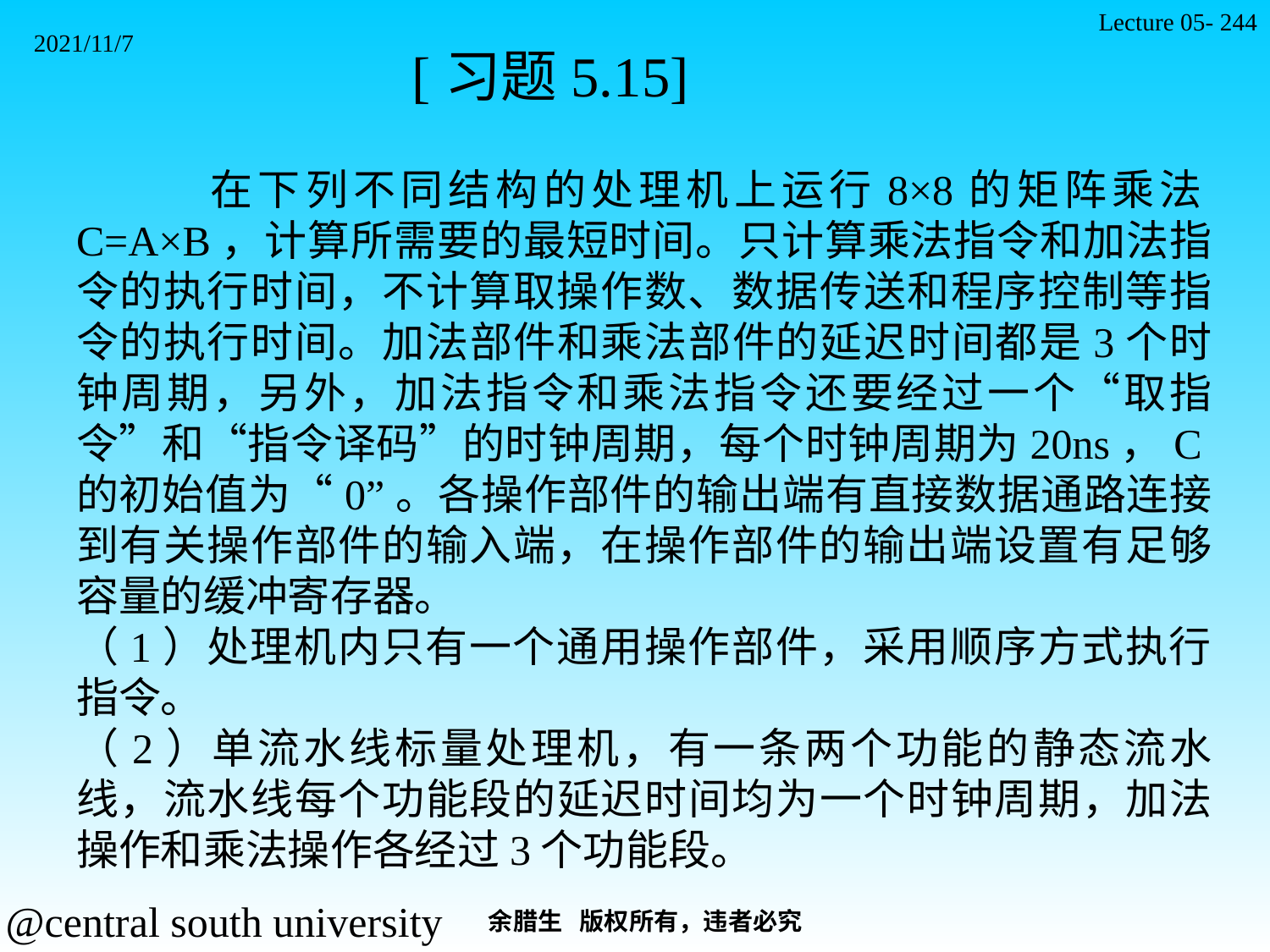

Lecture 05- 244
2021/11/7
[习题5.15]
        在下列不同结构的处理机上运行8×8的矩阵乘法C=A×B，计算所需要的最短时间。只计算乘法指令和加法指令的执行时间，不计算取操作数、数据传送和程序控制等指令的执行时间。加法部件和乘法部件的延迟时间都是3个时钟周期，另外，加法指令和乘法指令还要经过一个“取指令”和“指令译码”的时钟周期，每个时钟周期为20ns，C的初始值为“0”。各操作部件的输出端有直接数据通路连接到有关操作部件的输入端，在操作部件的输出端设置有足够容量的缓冲寄存器。
（1）处理机内只有一个通用操作部件，采用顺序方式执行指令。
（2）单流水线标量处理机，有一条两个功能的静态流水线，流水线每个功能段的延迟时间均为一个时钟周期，加法操作和乘法操作各经过3个功能段。

余腊生   版权所有，违者必究